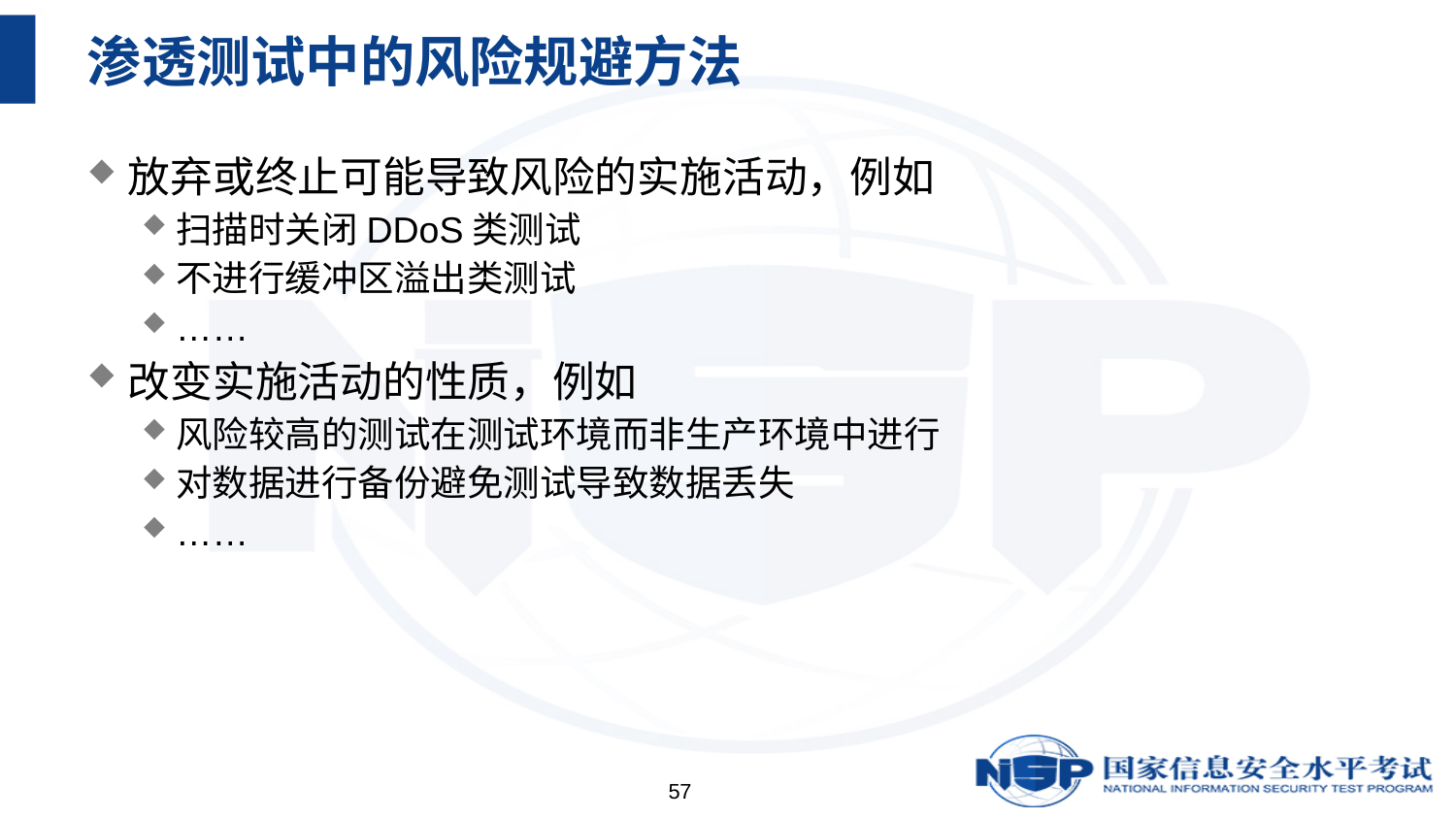

# 渗透测试中的风险规避方法
放弃或终止可能导致风险的实施活动，例如
扫描时关闭DDoS类测试
不进行缓冲区溢出类测试
……
改变实施活动的性质，例如
风险较高的测试在测试环境而非生产环境中进行
对数据进行备份避免测试导致数据丢失
……